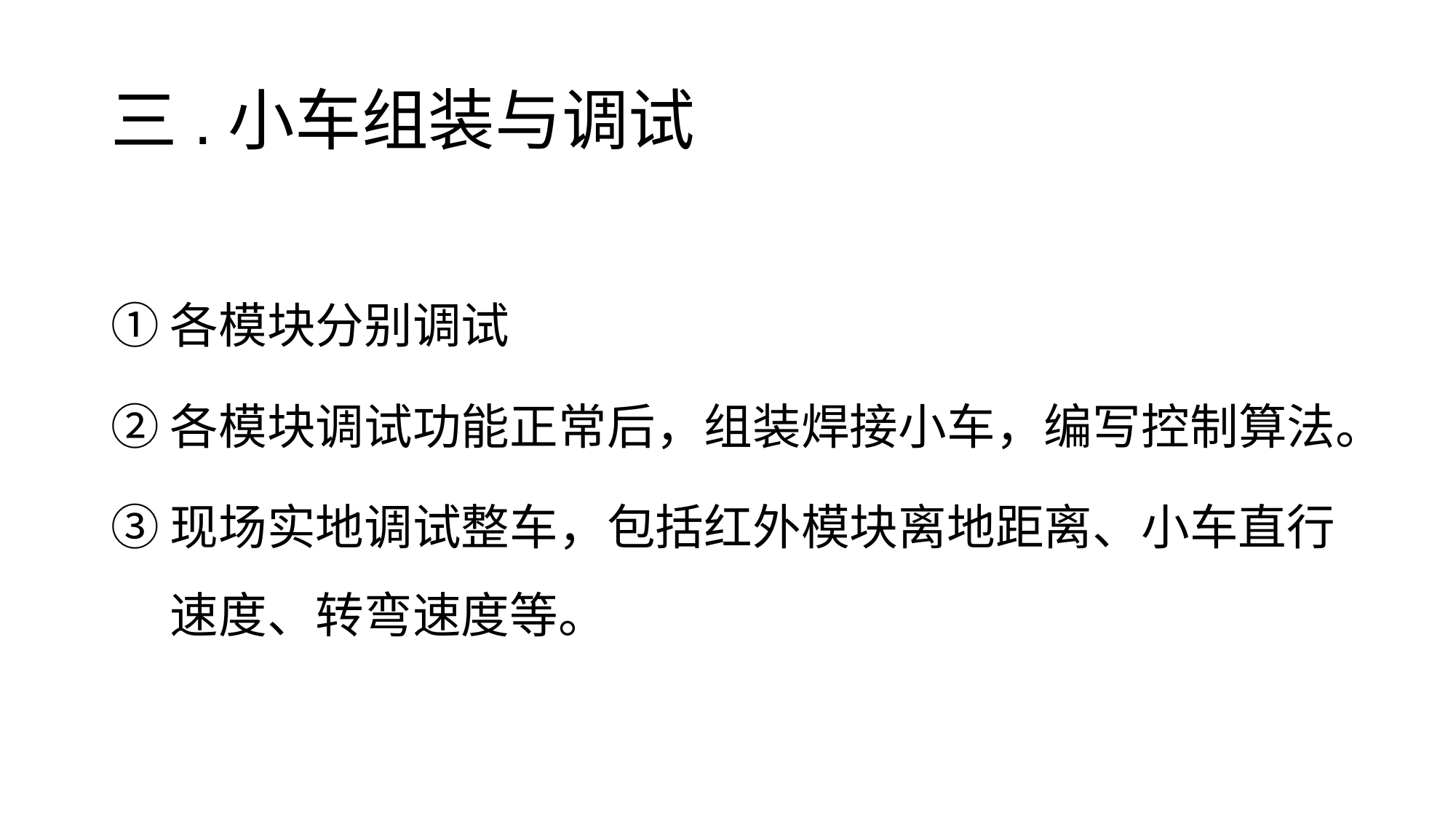

# 三.小车组装与调试
各模块分别调试
各模块调试功能正常后，组装焊接小车，编写控制算法。
现场实地调试整车，包括红外模块离地距离、小车直行速度、转弯速度等。